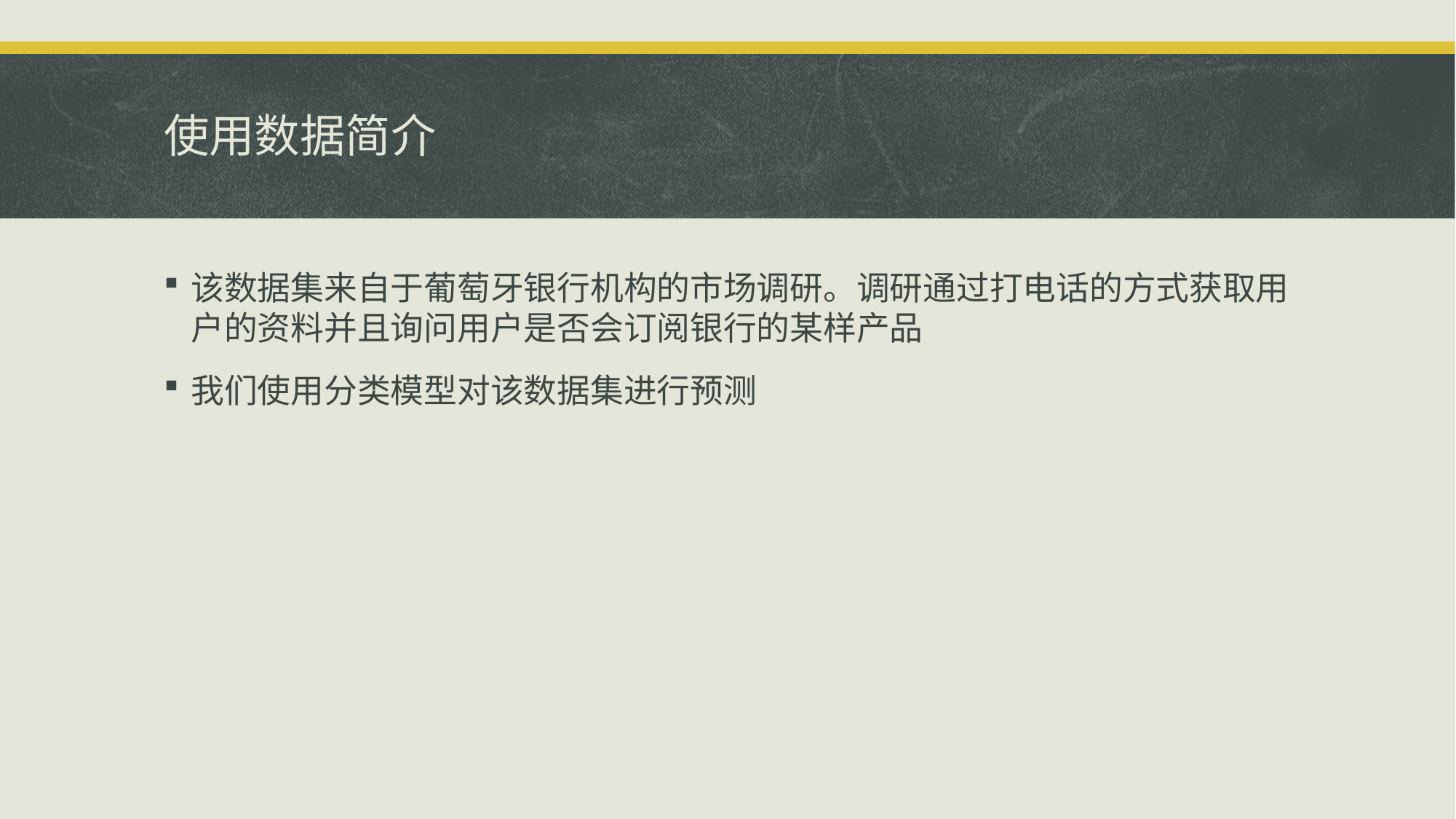

# 使用数据简介
该数据集来自于葡萄牙银行机构的市场调研。调研通过打电话的方式获取用户的资料并且询问用户是否会订阅银行的某样产品
我们使用分类模型对该数据集进行预测